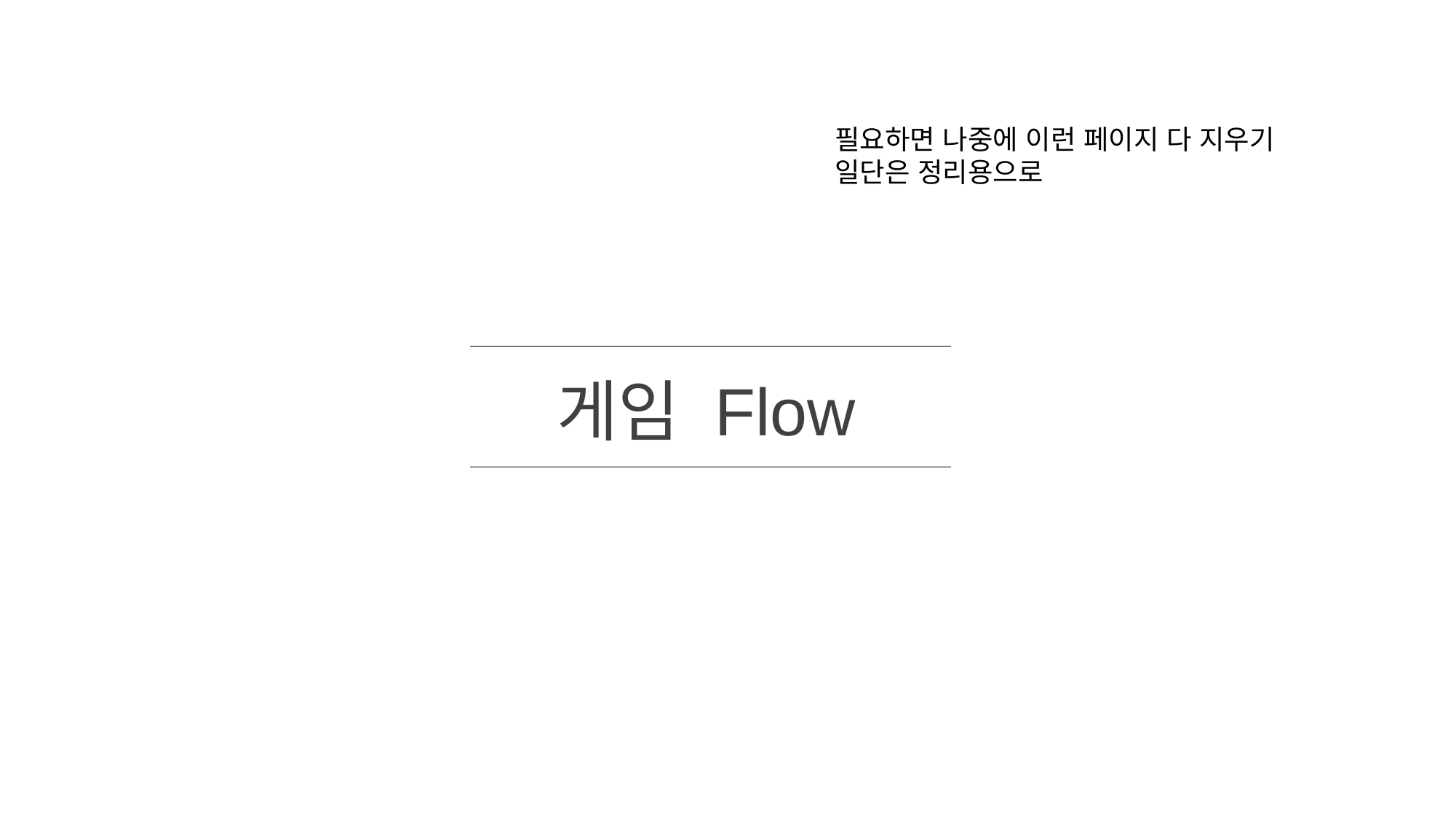

필요하면 나중에 이런 페이지 다 지우기
일단은 정리용으로
게임 Flow